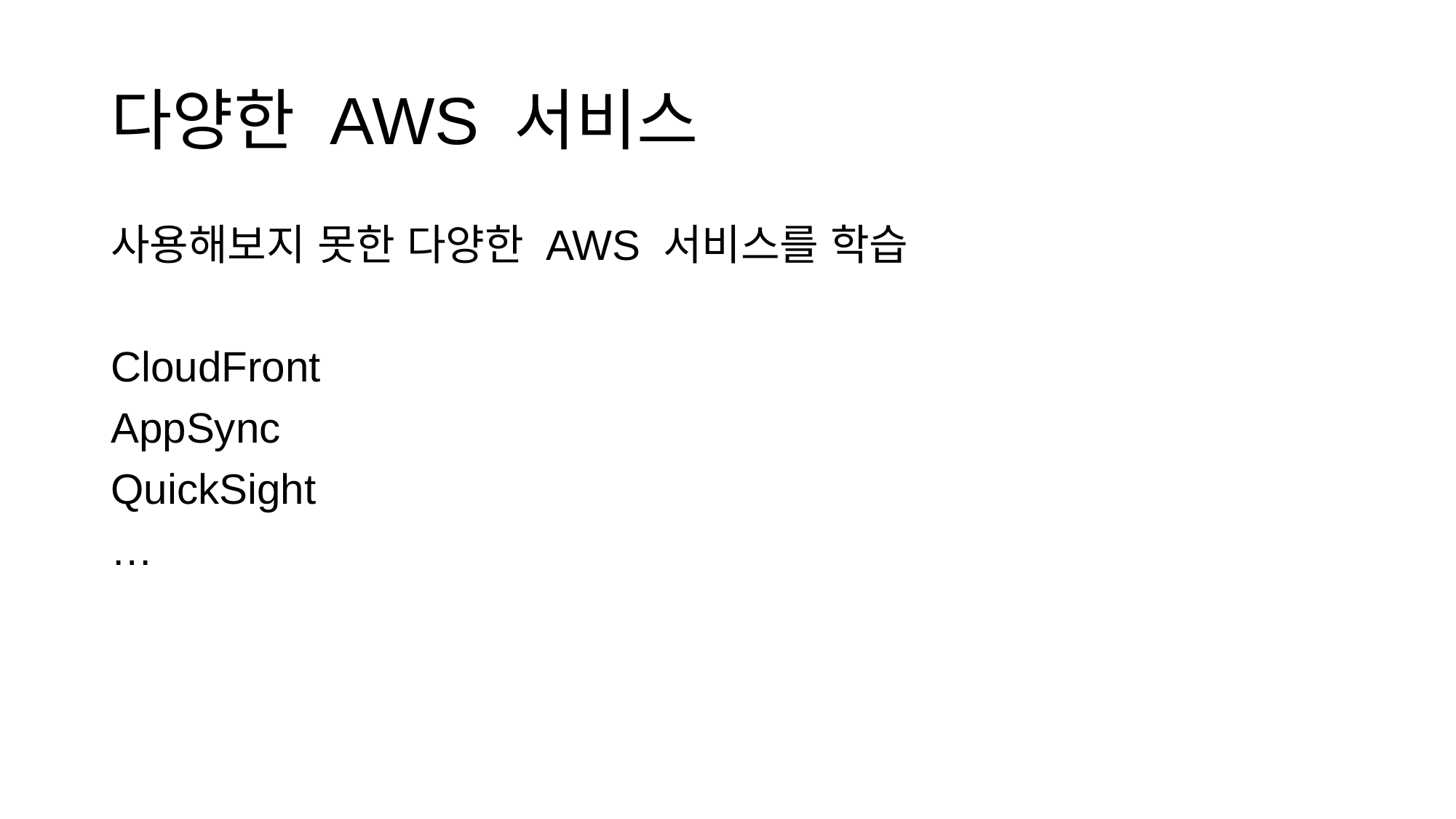

# 다양한 AWS 서비스
사용해보지 못한 다양한 AWS 서비스를 학습

CloudFront
AppSync
QuickSight
…